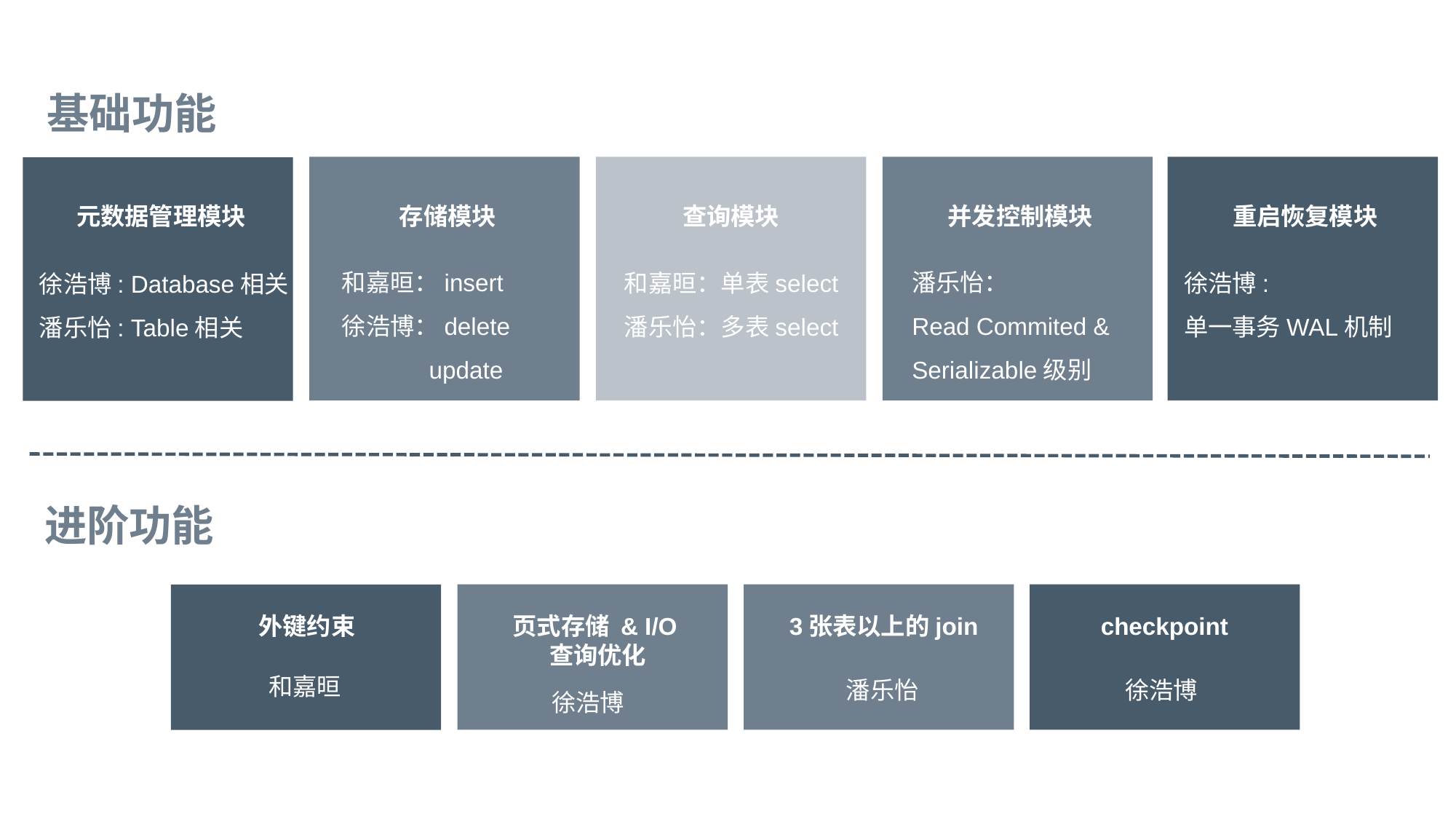

基础功能

并发控制模块
潘乐怡：
Read Commited & Serializable级别

重启恢复模块
徐浩博:
单一事务WAL机制

存储模块
和嘉晅：insert
徐浩博：delete
             update

查询模块
和嘉晅：单表select
潘乐怡：多表select

元数据管理模块
徐浩博: Database相关
潘乐怡: Table相关
进阶功能

3张表以上的join
潘乐怡

checkpoint
徐浩博

页式存储 & I/O查询优化
徐浩博

外键约束
和嘉晅
查询模块
和嘉晅：单表select
潘乐怡：多表select